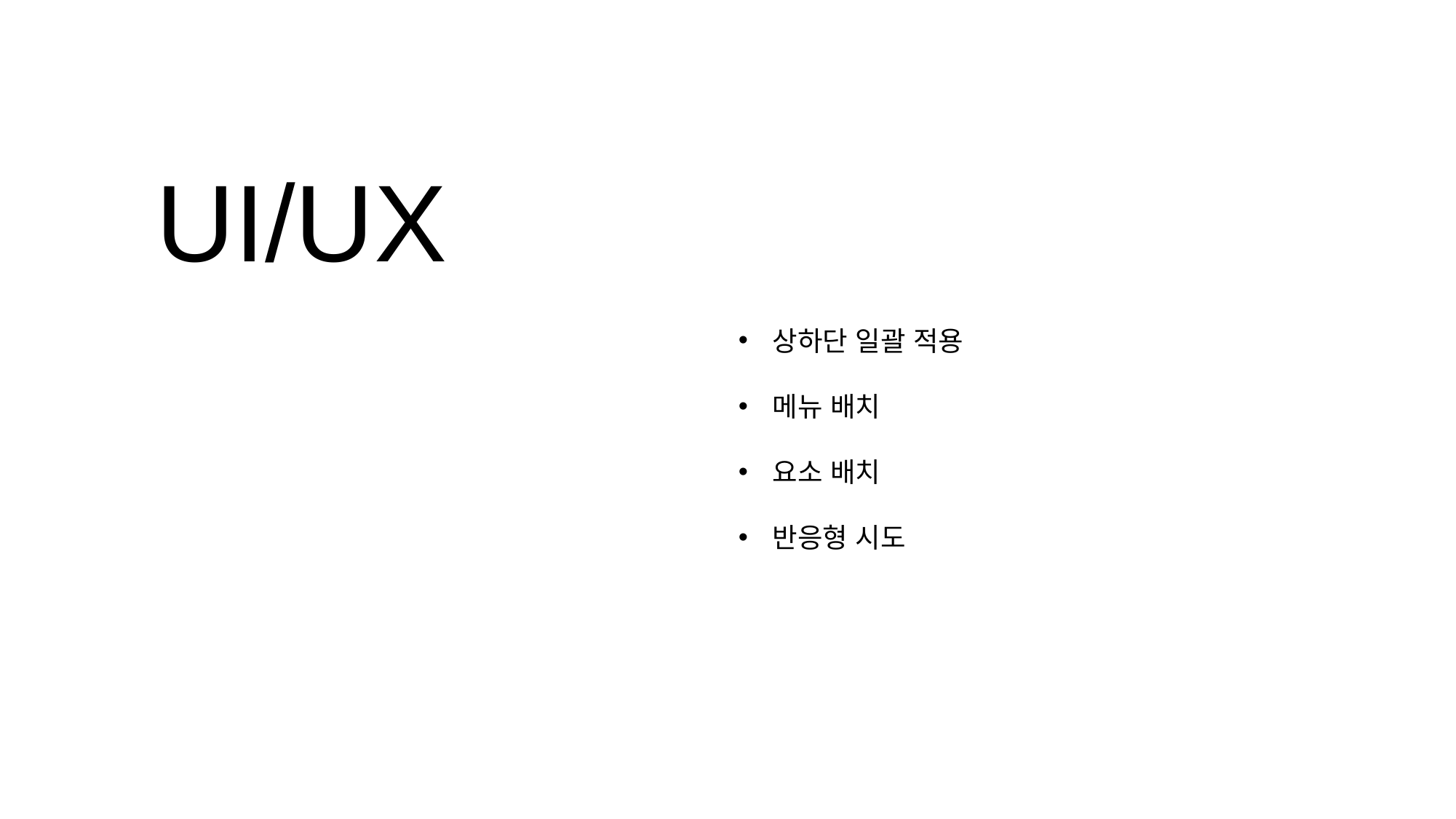

UI/UX
상하단 일괄 적용

메뉴 배치

요소 배치

반응형 시도